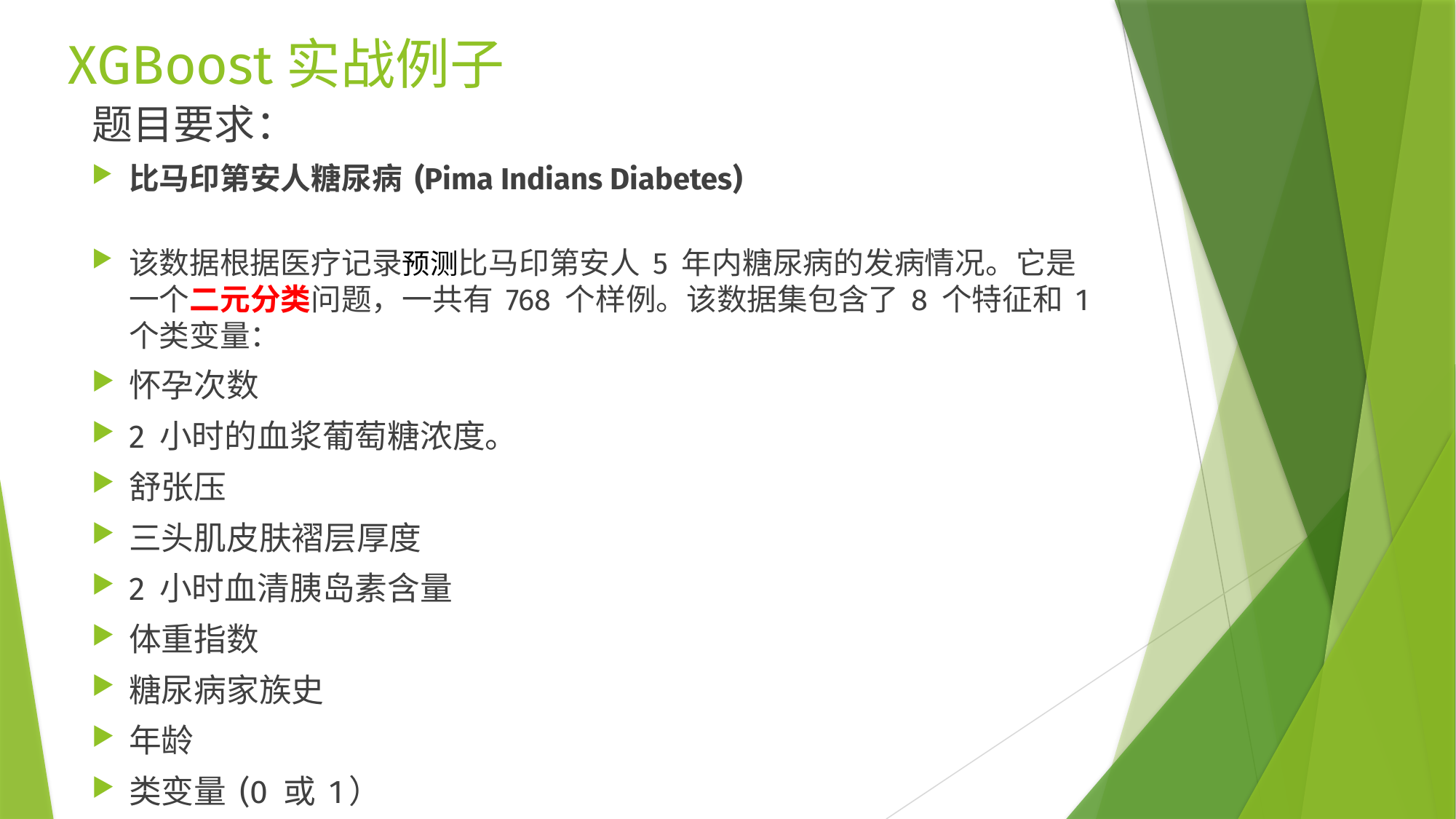

# XGBoost实战例子
题目要求：
比马印第安人糖尿病 (Pima Indians Diabetes)
该数据根据医疗记录预测比马印第安人 5 年内糖尿病的发病情况。它是一个二元分类问题，一共有 768 个样例。该数据集包含了 8 个特征和 1 个类变量：
怀孕次数
2 小时的血浆葡萄糖浓度。
舒张压
三头肌皮肤褶层厚度
2 小时血清胰岛素含量
体重指数
糖尿病家族史
年龄
类变量 (0 或 1）